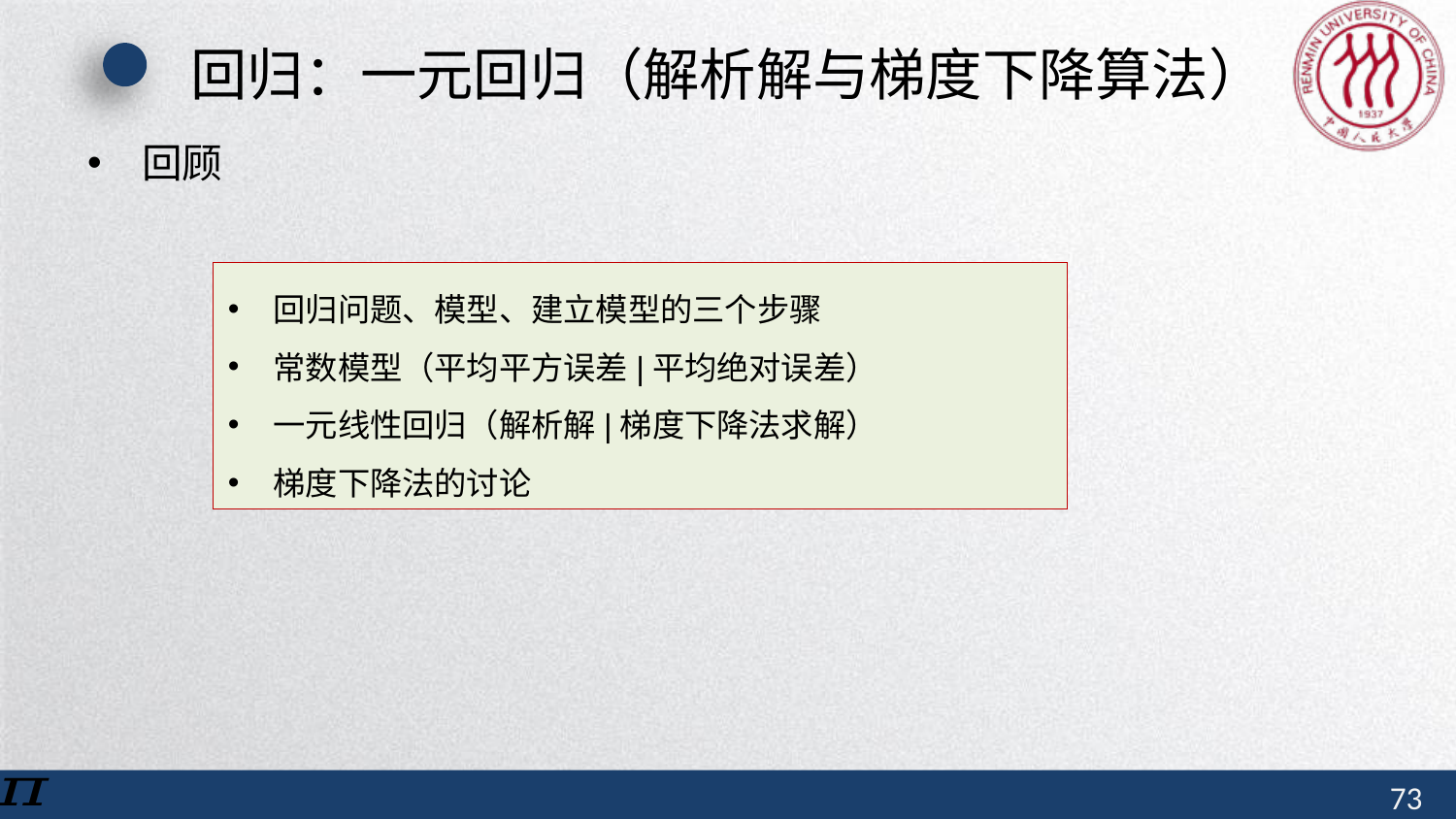

# 回归：一元回归（解析解与梯度下降算法）
回顾
回归问题、模型、建立模型的三个步骤
常数模型（平均平方误差|平均绝对误差）
一元线性回归（解析解|梯度下降法求解）
梯度下降法的讨论